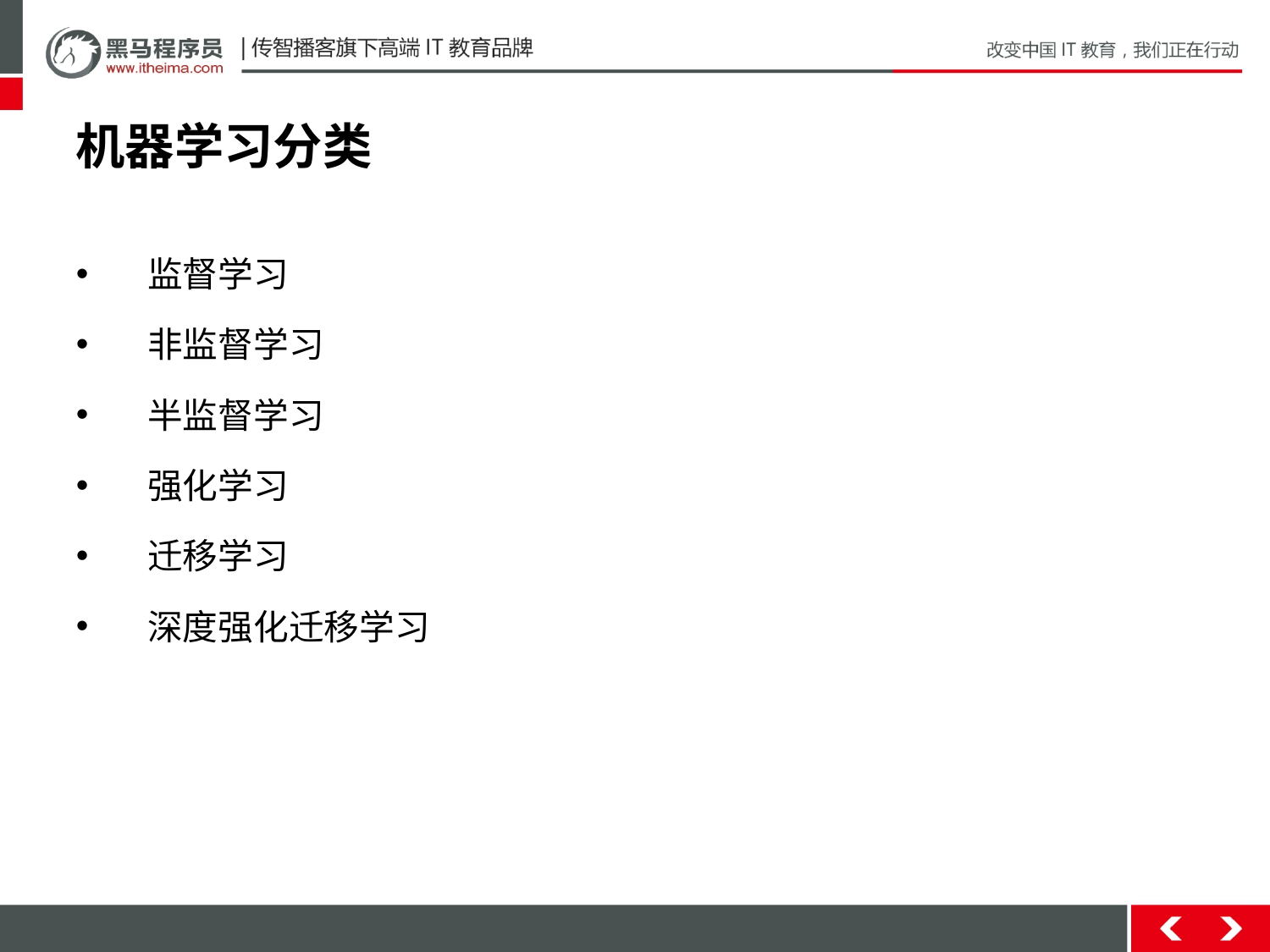

# 机器学习分类
监督学习
非监督学习
半监督学习
强化学习
迁移学习
深度强化迁移学习